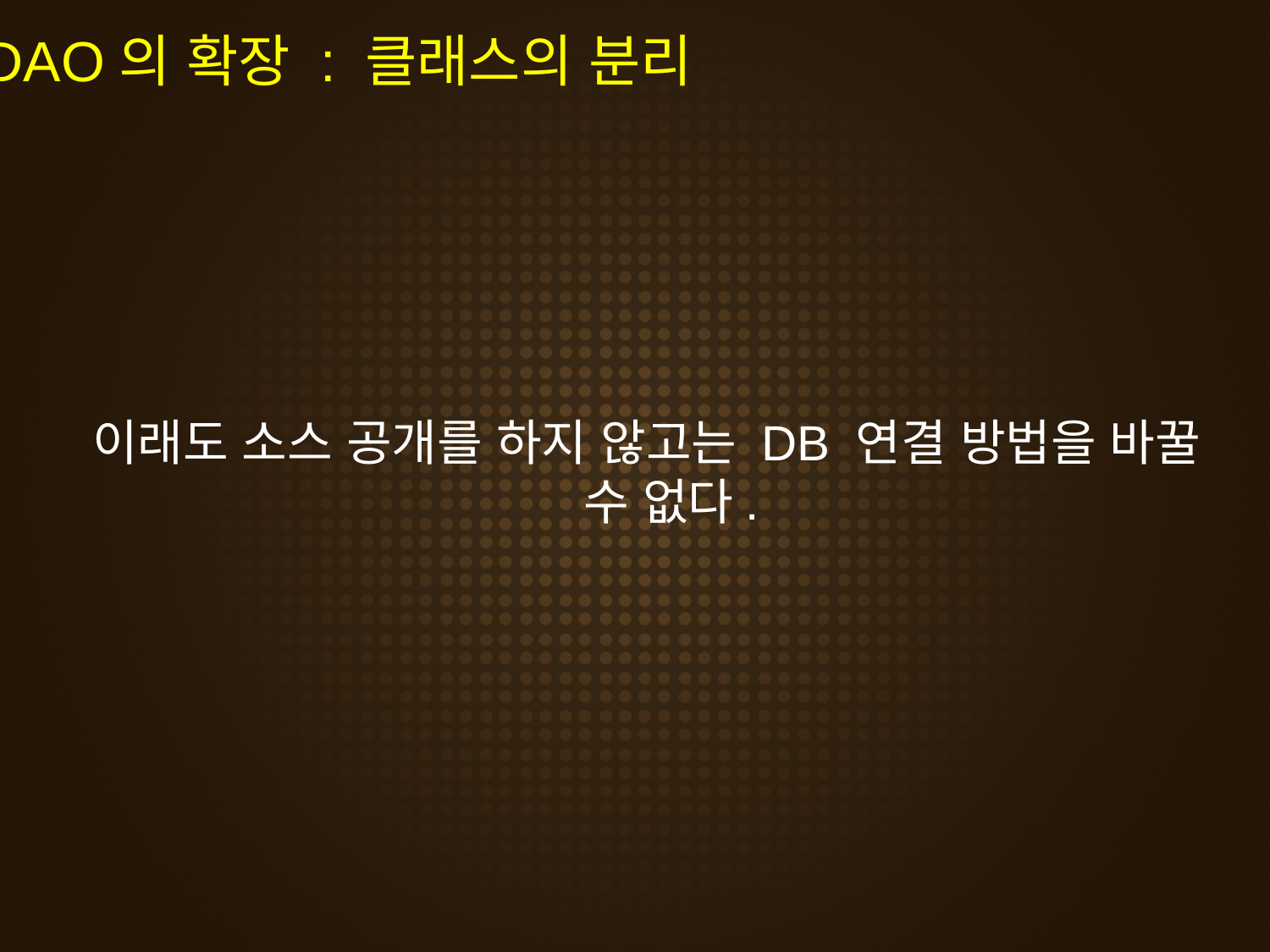

DAO의 확장 : 클래스의 분리
이래도 소스 공개를 하지 않고는 DB 연결 방법을 바꿀 수 없다.